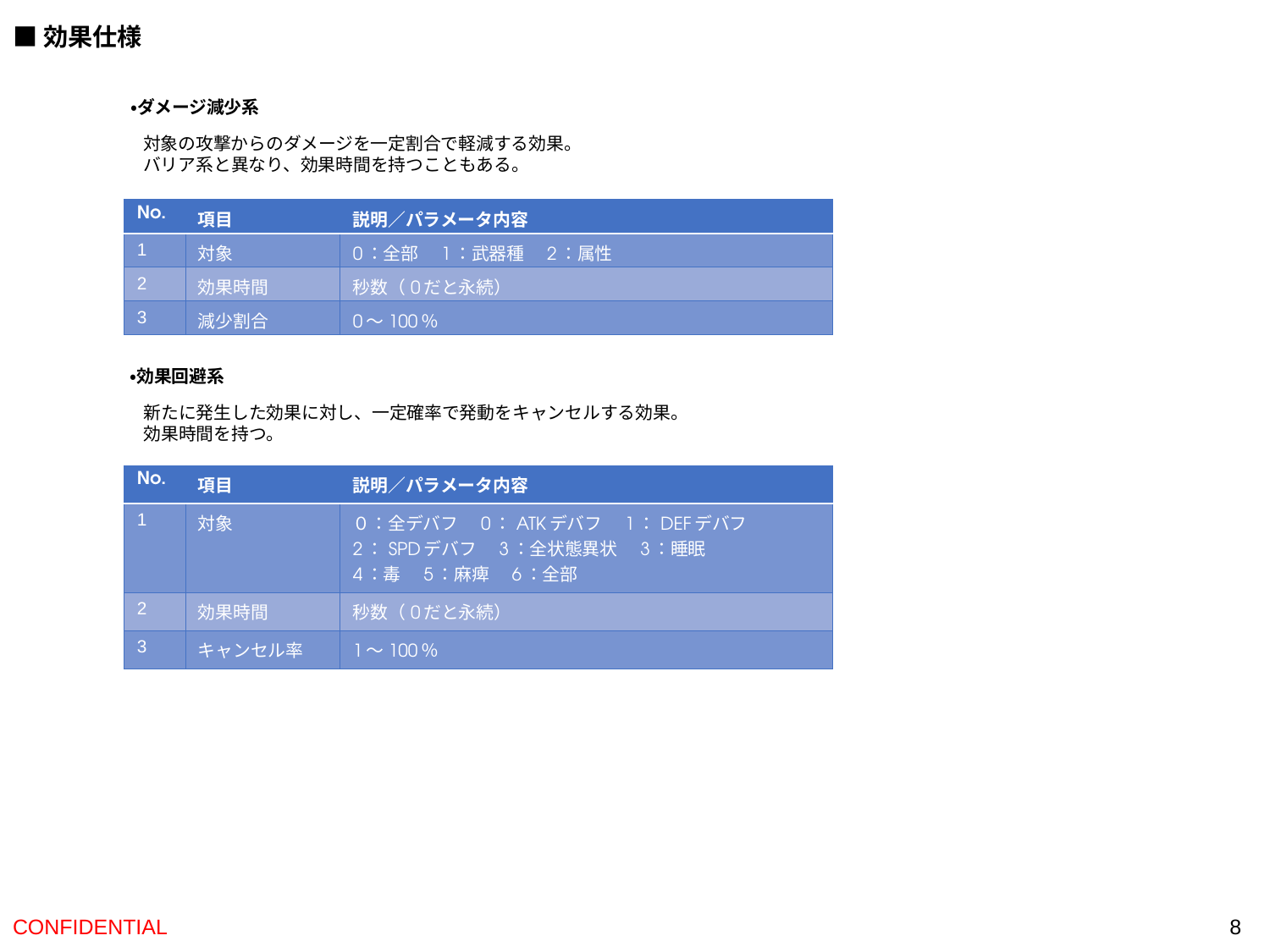

■効果仕様
・ダメージ減少系
対象の攻撃からのダメージを一定割合で軽減する効果。
バリア系と異なり、効果時間を持つこともある。
| No. | 項目 | 説明／パラメータ内容 |
| --- | --- | --- |
| 1 | 対象 | 0：全部　1：武器種　2：属性 |
| 2 | 効果時間 | 秒数（0だと永続） |
| 3 | 減少割合 | 0～100％ |
・効果回避系
新たに発生した効果に対し、一定確率で発動をキャンセルする効果。
効果時間を持つ。
| No. | 項目 | 説明／パラメータ内容 |
| --- | --- | --- |
| 1 | 対象 | ０：全デバフ　0：ATKデバフ　1：DEFデバフ 2：SPDデバフ　3：全状態異状　3：睡眠 4：毒　5：麻痺　6：全部 |
| 2 | 効果時間 | 秒数（0だと永続） |
| 3 | キャンセル率 | 1～100％ |
8
CONFIDENTIAL